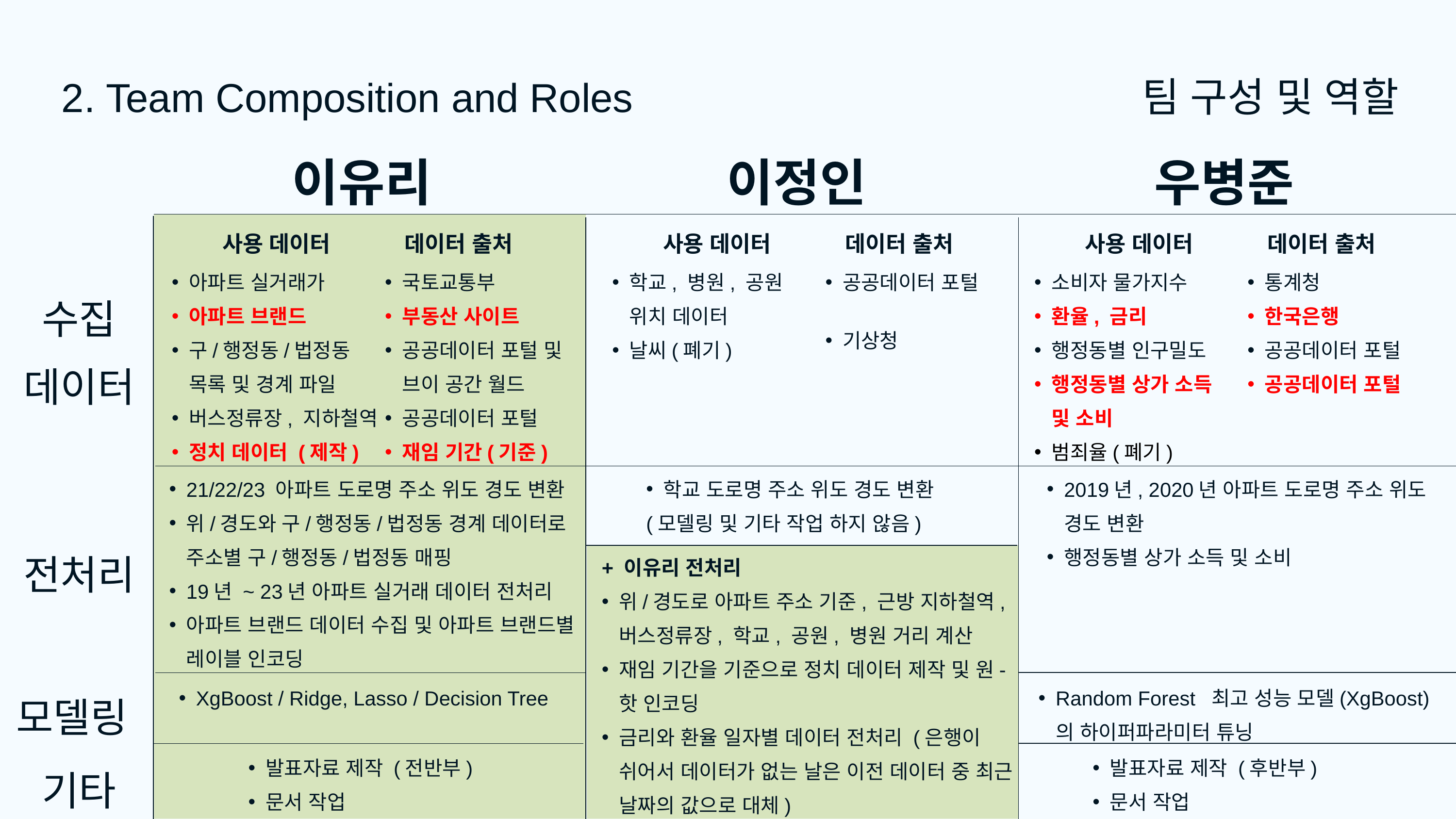

팀 구성 및 역할
2. Team Composition and Roles
이유리
이정인
우병준

사용 데이터            데이터 출처
사용 데이터            데이터 출처
사용 데이터            데이터 출처
아파트 실거래가
아파트 브랜드
구/행정동/법정동
목록 및 경계 파일
버스정류장, 지하철역
정치 데이터 (제작)
국토교통부
부동산 사이트
공공데이터 포털 및 브이 공간 월드
공공데이터 포털
재임 기간(기준)
학교, 병원, 공원
위치 데이터
날씨(폐기)
공공데이터 포털
기상청
소비자 물가지수
환율, 금리
행정동별 인구밀도
행정동별 상가 소득 및 소비
범죄율(폐기)
통계청
한국은행
공공데이터 포털
공공데이터 포털
수집 데이터
21/22/23 아파트 도로명 주소 위도 경도 변환
위/경도와 구/행정동/법정동 경계 데이터로 주소별 구/행정동/법정동 매핑
19년 ~ 23년 아파트 실거래 데이터 전처리
아파트 브랜드 데이터 수집 및 아파트 브랜드별 레이블 인코딩
학교 도로명 주소 위도 경도 변환
(모델링 및 기타 작업 하지 않음)
2019년, 2020년 아파트 도로명 주소 위도 경도 변환
행정동별 상가 소득 및 소비
전처리

+ 이유리 전처리
위/경도로 아파트 주소 기준, 근방 지하철역, 버스정류장, 학교, 공원, 병원 거리 계산
재임 기간을 기준으로 정치 데이터 제작 및 원-핫 인코딩
금리와 환율 일자별 데이터 전처리 (은행이 쉬어서 데이터가 없는 날은 이전 데이터 중 최근 날짜의 값으로 대체)
모델링
XgBoost / Ridge, Lasso / Decision Tree
Random Forest  최고 성능 모델(XgBoost)의 하이퍼파라미터 튜닝
기타
발표자료 제작 (전반부)
문서 작업
발표자료 제작 (후반부)
문서 작업